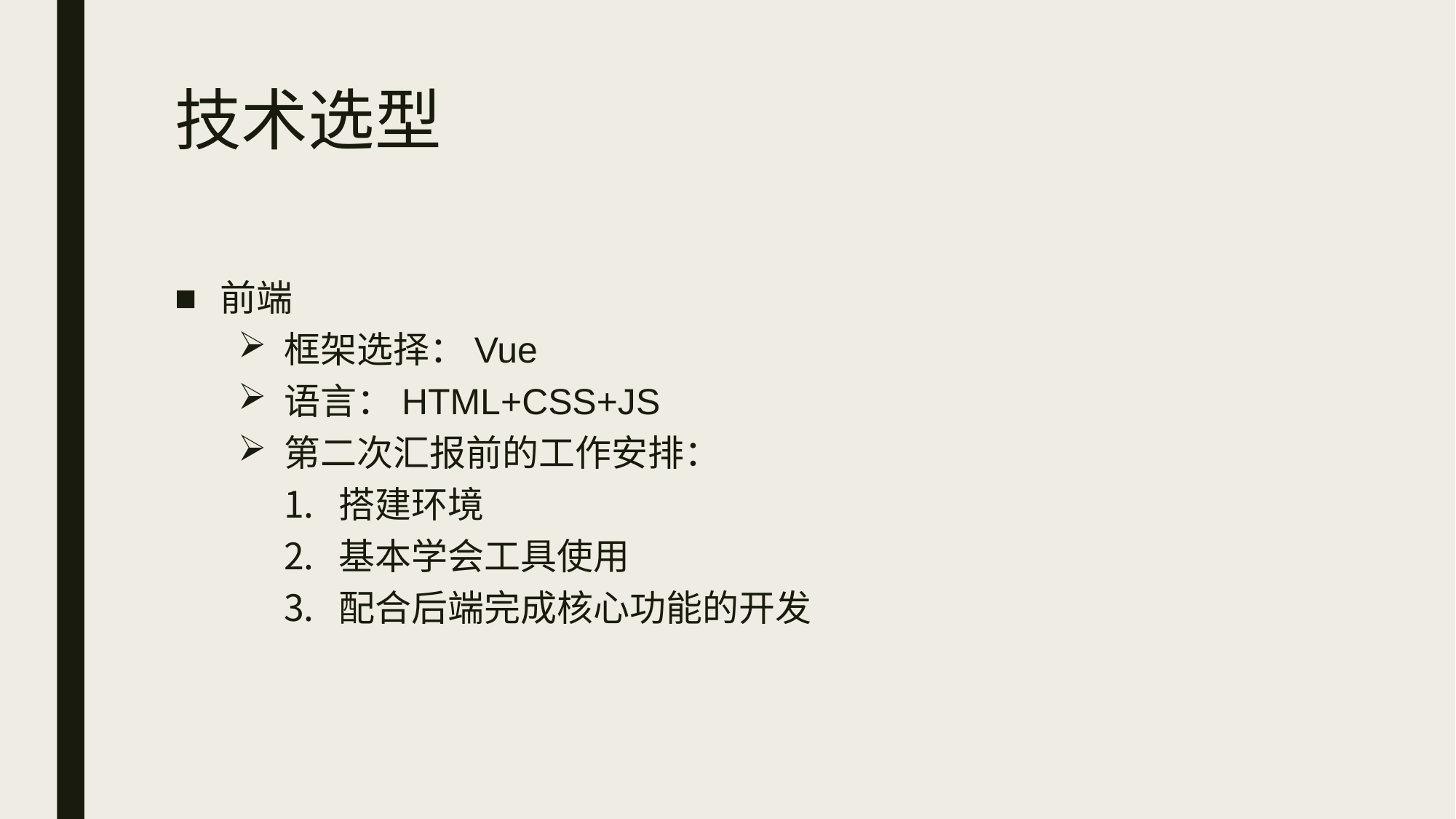

# 技术选型
前端
框架选择：Vue
语言：HTML+CSS+JS
第二次汇报前的工作安排：
搭建环境
基本学会工具使用
配合后端完成核心功能的开发